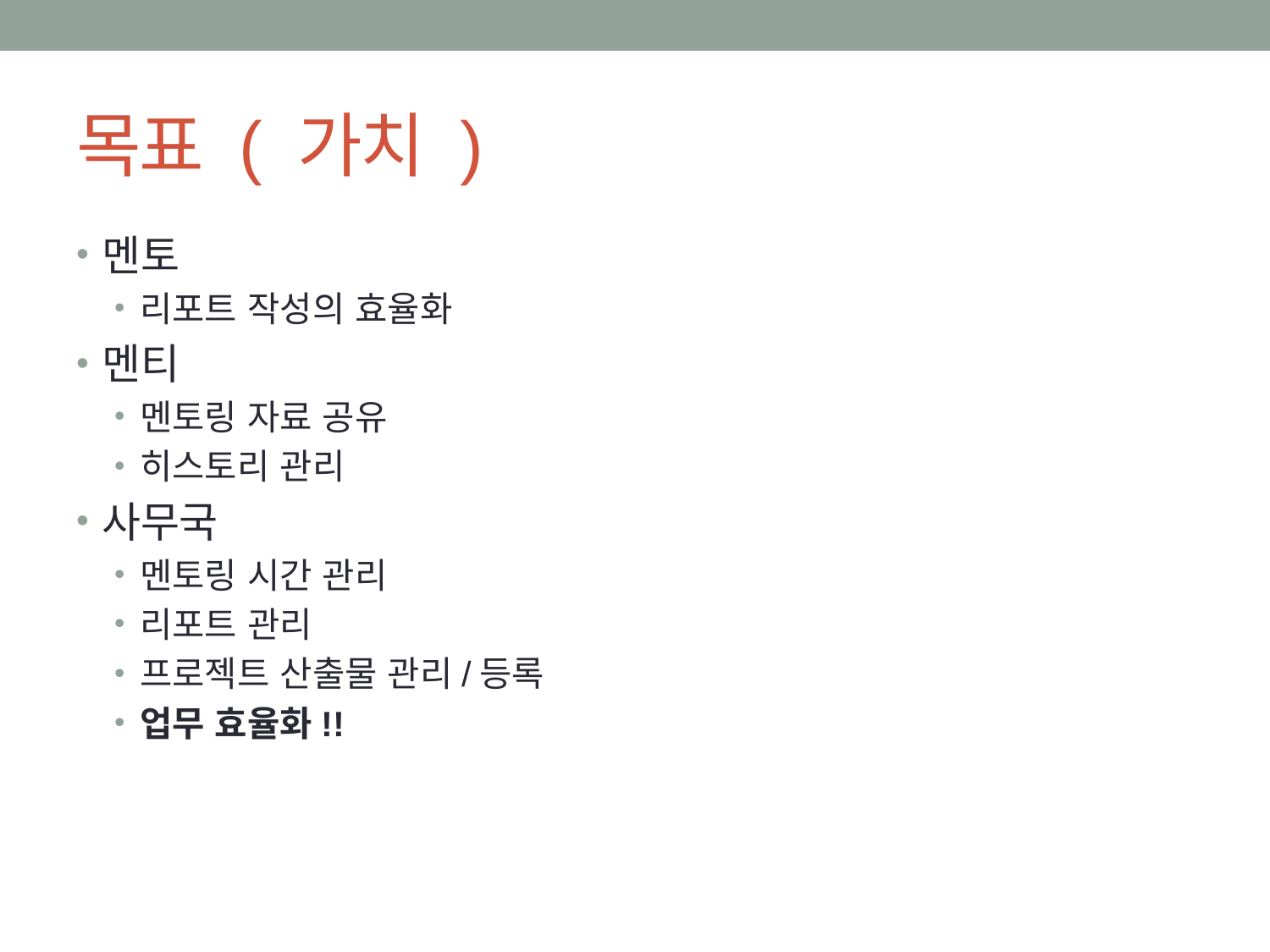

# 목표 ( 가치 )
멘토
리포트 작성의 효율화
멘티
멘토링 자료 공유
히스토리 관리
사무국
멘토링 시간 관리
리포트 관리
프로젝트 산출물 관리/등록
업무 효율화!!